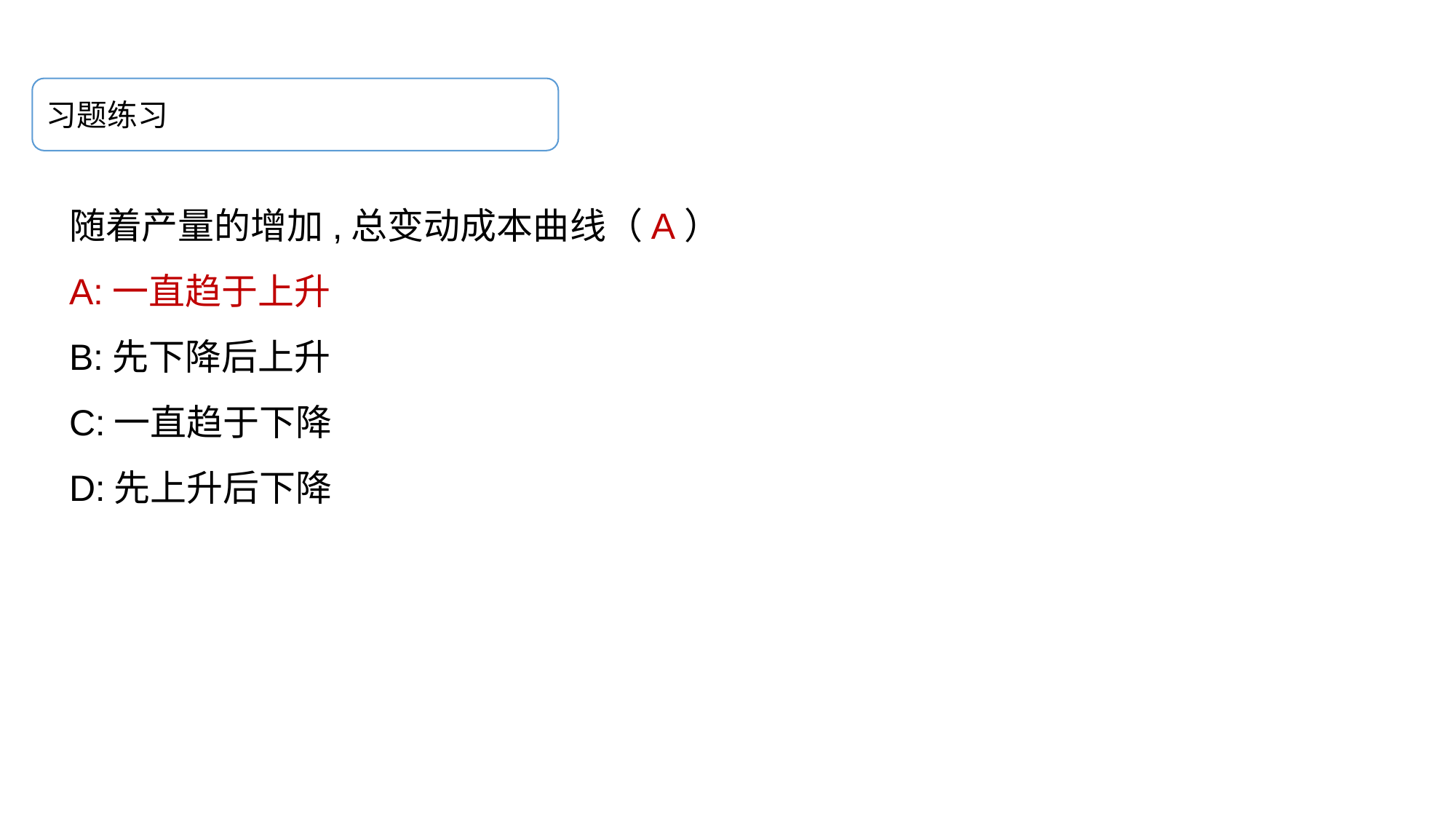

习题练习
随着产量的增加,总变动成本曲线（A）
A:一直趋于上升
B:先下降后上升
C:一直趋于下降
D:先上升后下降